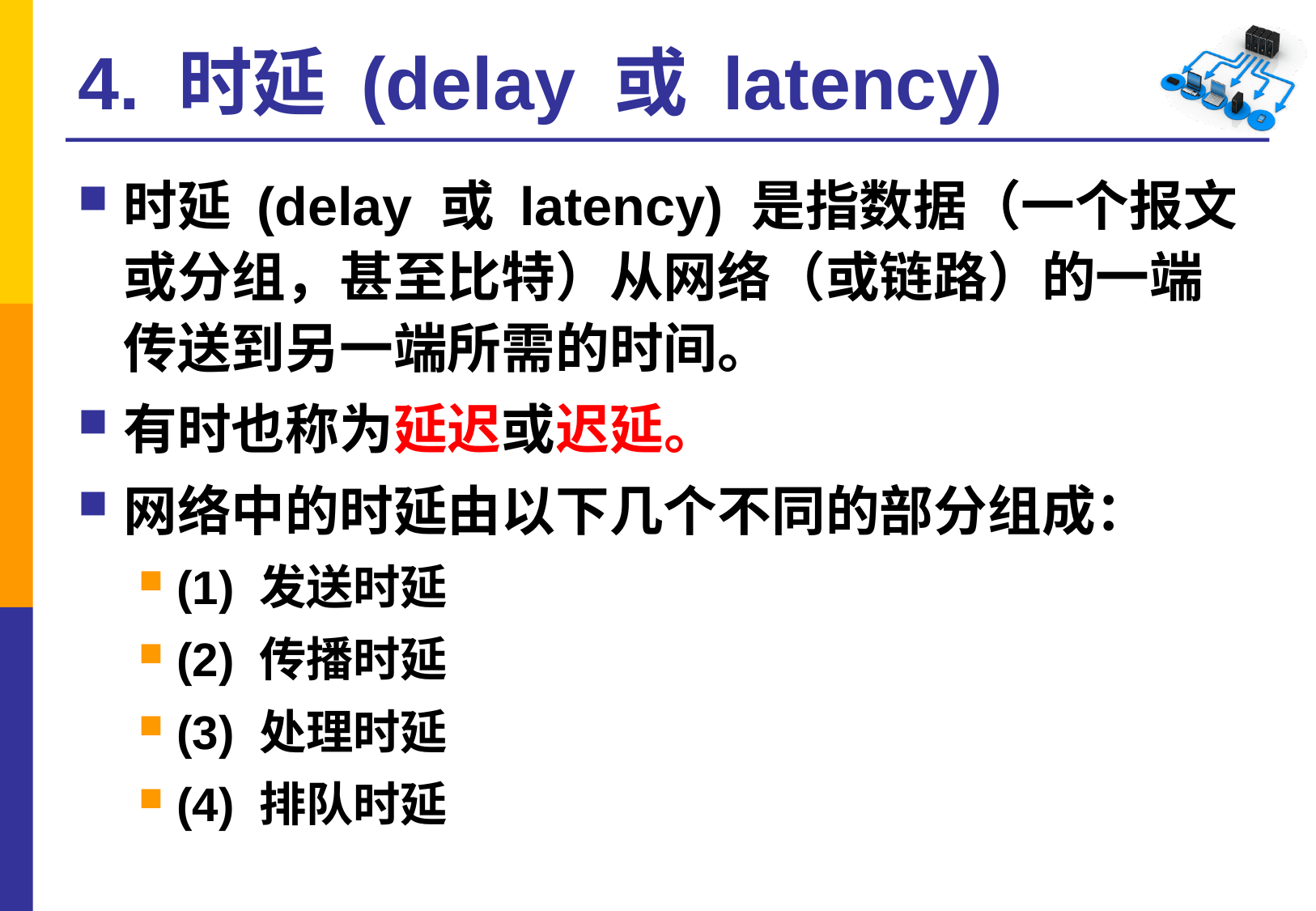

# 4. 时延 (delay 或 latency)
时延 (delay 或 latency) 是指数据（一个报文或分组，甚至比特）从网络（或链路）的一端传送到另一端所需的时间。
有时也称为延迟或迟延。
网络中的时延由以下几个不同的部分组成：
(1) 发送时延
(2) 传播时延
(3) 处理时延
(4) 排队时延